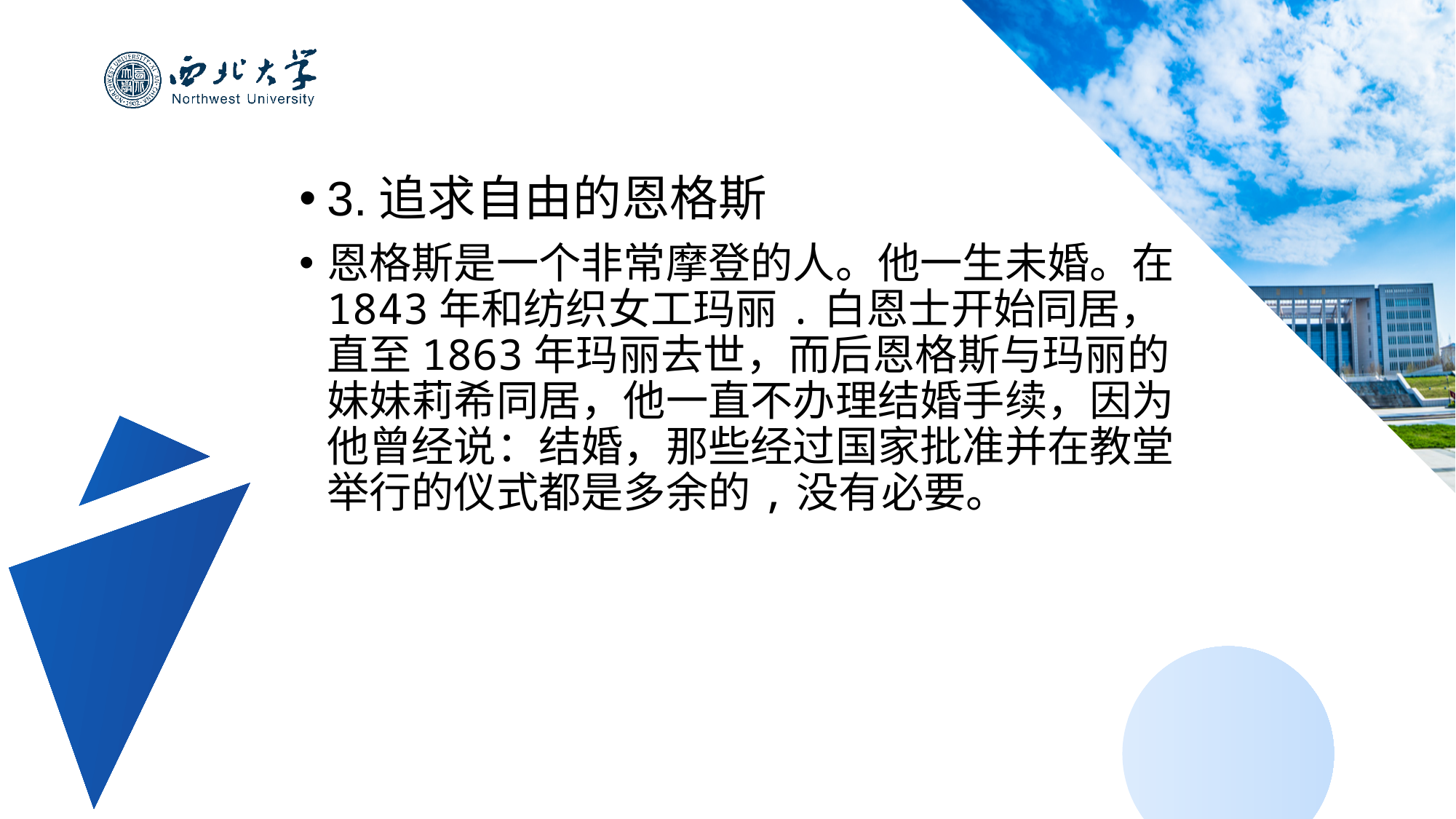

3.追求自由的恩格斯
恩格斯是一个非常摩登的人。他一生未婚。在1843年和纺织女工玛丽.白恩士开始同居，直至1863年玛丽去世，而后恩格斯与玛丽的妹妹莉希同居，他一直不办理结婚手续，因为他曾经说：结婚，那些经过国家批准并在教堂举行的仪式都是多余的,没有必要。